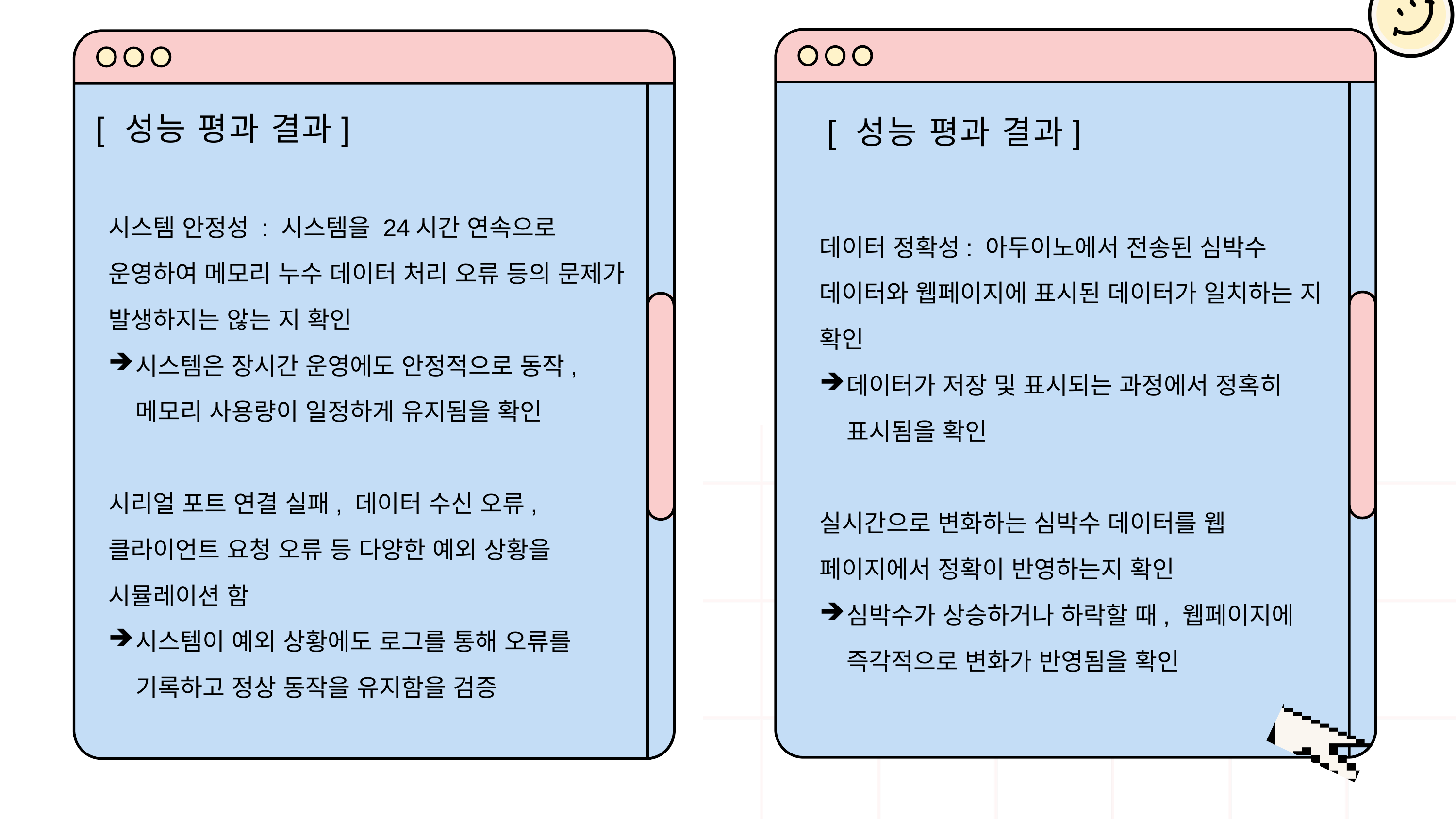

[ 성능 평과 결과]
[ 성능 평과 결과]
시스템 안정성 : 시스템을 24시간 연속으로 운영하여 메모리 누수 데이터 처리 오류 등의 문제가 발생하지는 않는 지 확인
시스템은 장시간 운영에도 안정적으로 동작, 메모리 사용량이 일정하게 유지됨을 확인

시리얼 포트 연결 실패, 데이터 수신 오류, 클라이언트 요청 오류 등 다양한 예외 상황을 시뮬레이션 함
시스템이 예외 상황에도 로그를 통해 오류를 기록하고 정상 동작을 유지함을 검증

데이터 정확성: 아두이노에서 전송된 심박수 데이터와 웹페이지에 표시된 데이터가 일치하는 지 확인
데이터가 저장 및 표시되는 과정에서 정혹히 표시됨을 확인

실시간으로 변화하는 심박수 데이터를 웹 페이지에서 정확이 반영하는지 확인
심박수가 상승하거나 하락할 때, 웹페이지에 즉각적으로 변화가 반영됨을 확인